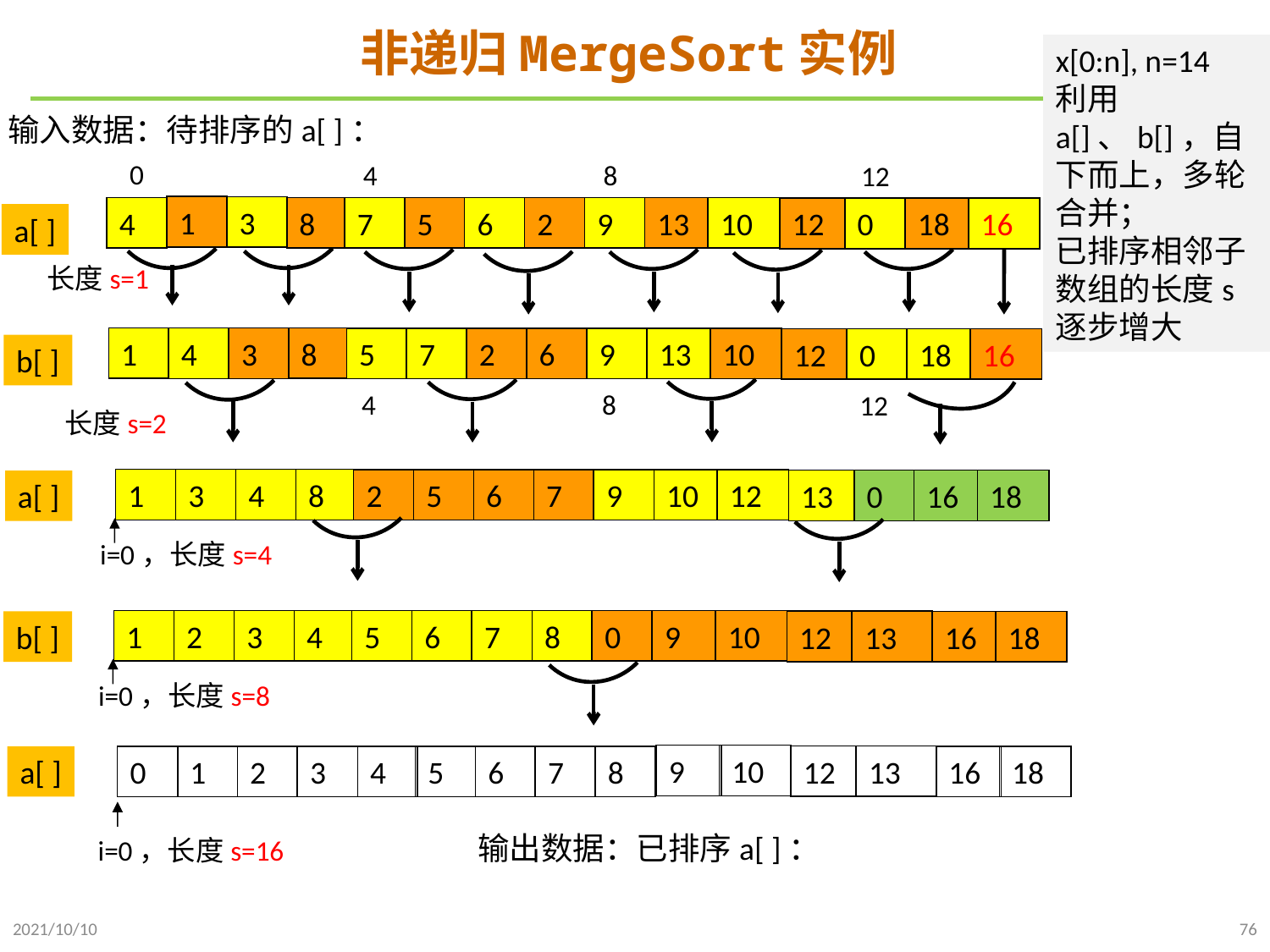

# 非递归MergeSort实例
x[0:n], n=14
利用a[]、b[]，自下而上，多轮合并；
已排序相邻子数组的长度s逐步增大
输入数据：待排序的a[ ]：

0
4
8
12
1
3
4
8
7
5
6
2
9
13
10
12
0
18
16
a[ ]
长度s=1

4
3

1
8
5
7
2
6
9
13
10
12
0
18
16
b[ ]
4
8
12
长度s=2

1
3
4
8
2
5
6
7
9
10
12
13
0
16
18
a[ ]

i=0，长度s=4

1
2
3
4
5
6
7
8
0
9
10
12
13
b[ ]
16
18

i=0，长度s=8
9
10
12
13
a[ ]
0
1
2
3
4
5
6
7
8
16
18

输出数据：已排序a[ ]：
i=0，长度s=16

2021/10/10
76